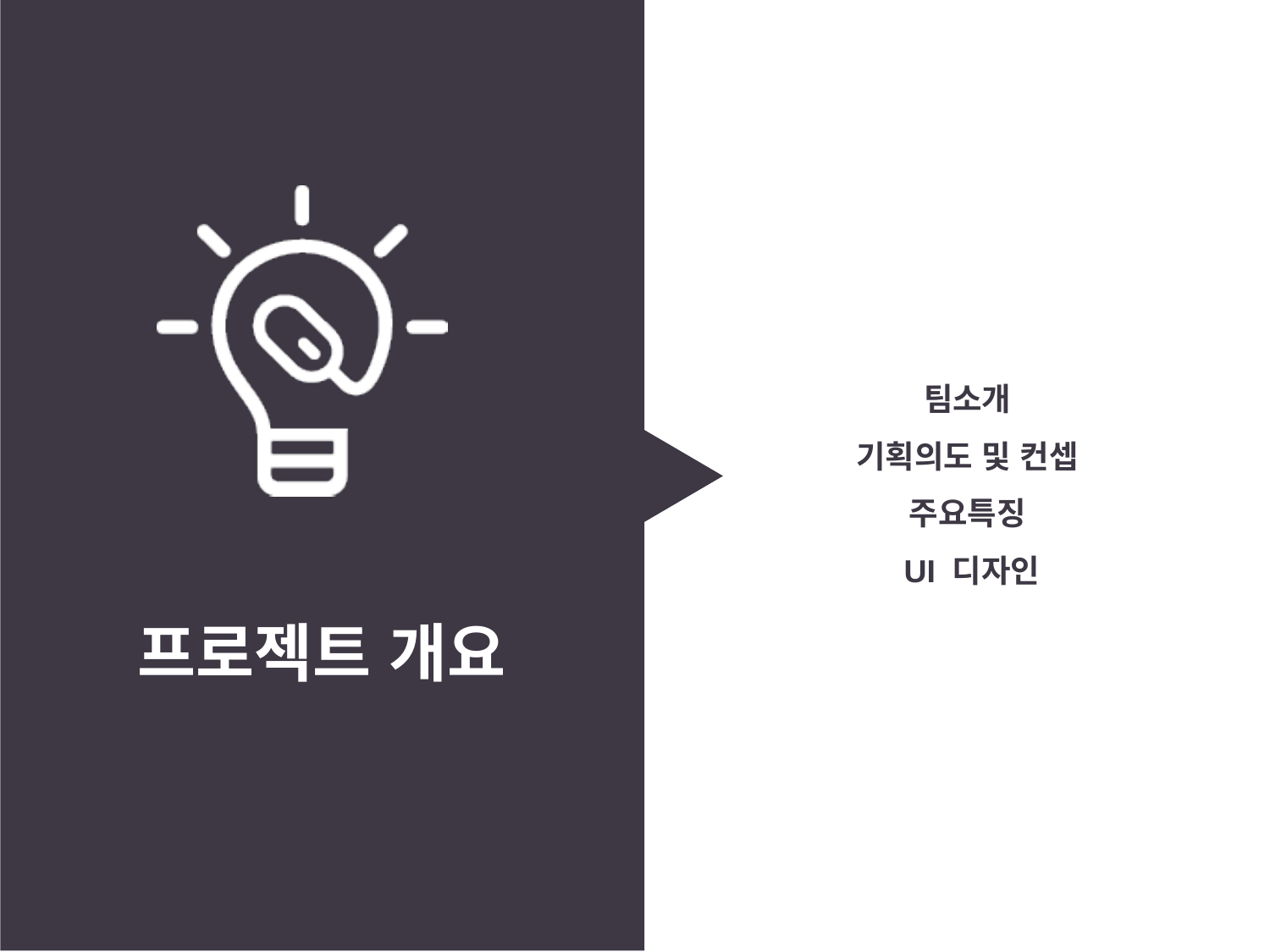

팀소개
기획의도 및 컨셉
주요특징
 UI 디자인
# 프로젝트 개요